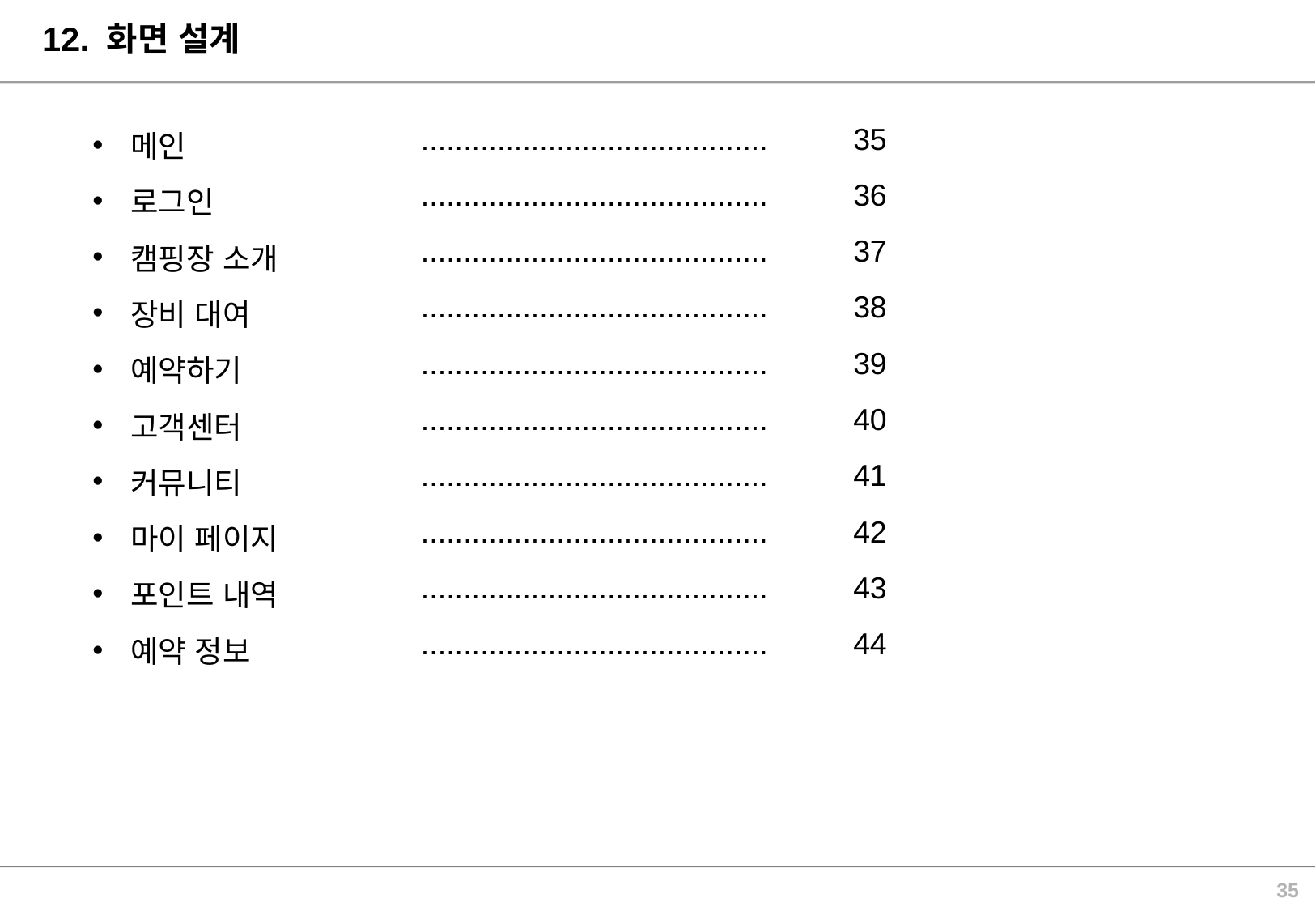

# 12. 화면 설계
| 메인 | ......................................... | 35 |
| --- | --- | --- |
| 로그인 | ......................................... | 36 |
| 캠핑장 소개 | ......................................... | 37 |
| 장비 대여 | ......................................... | 38 |
| 예약하기 | ......................................... | 39 |
| 고객센터 | ......................................... | 40 |
| 커뮤니티 | ......................................... | 41 |
| 마이 페이지 | ......................................... | 42 |
| 포인트 내역 | ......................................... | 43 |
| 예약 정보 | ......................................... | 44 |
35